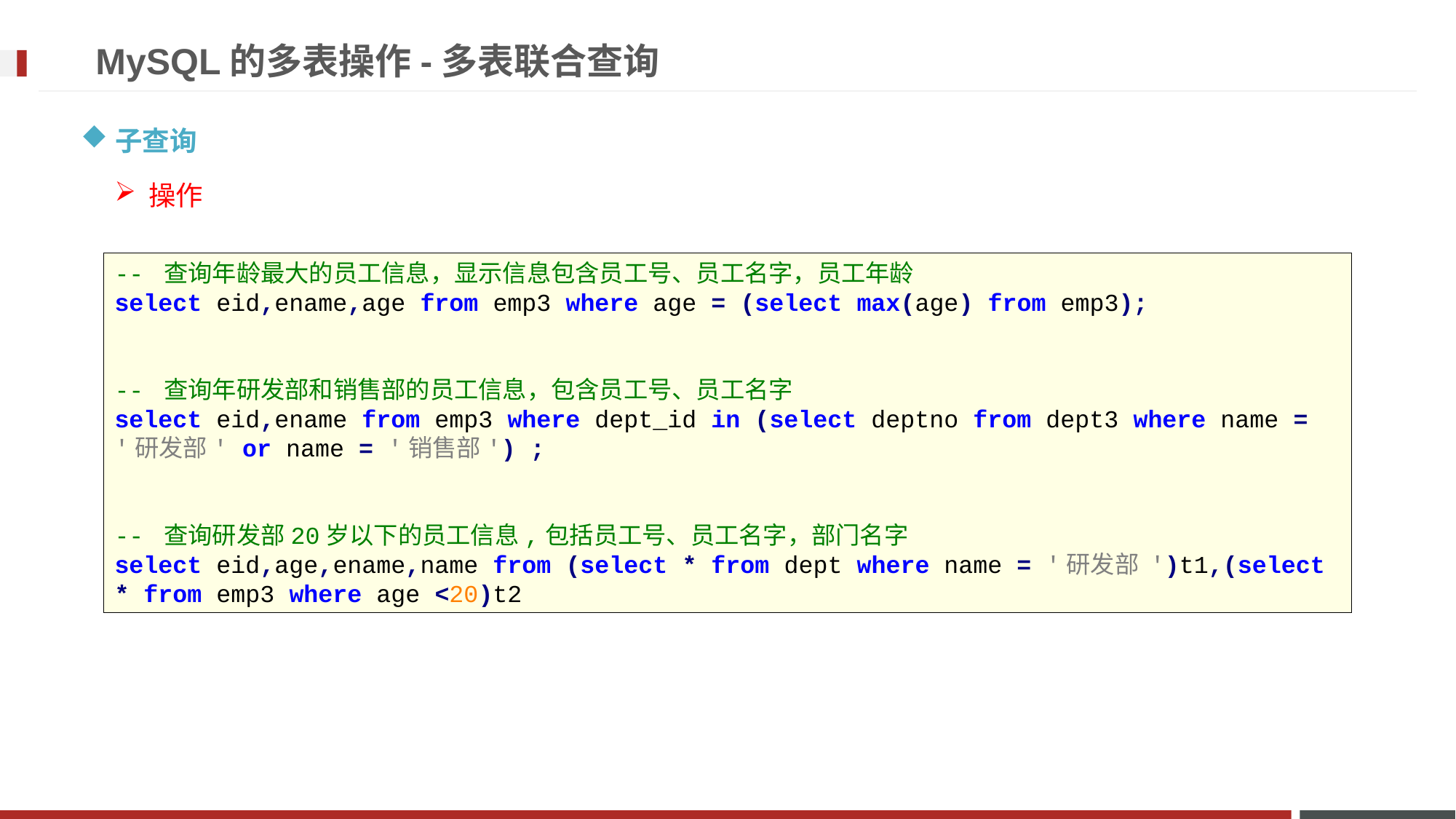

# MySQL的多表操作-多表联合查询
子查询
操作
-- 查询年龄最大的员工信息，显示信息包含员工号、员工名字，员工年龄
select eid,ename,age from emp3 where age = (select max(age) from emp3);

-- 查询年研发部和销售部的员工信息，包含员工号、员工名字
select eid,ename from emp3 where dept_id in (select deptno from dept3 where name = '研发部' or name = '销售部') ;

-- 查询研发部20岁以下的员工信息,包括员工号、员工名字，部门名字
select eid,age,ename,name from (select * from dept where name = '研发部 ')t1,(select * from emp3 where age <20)t2